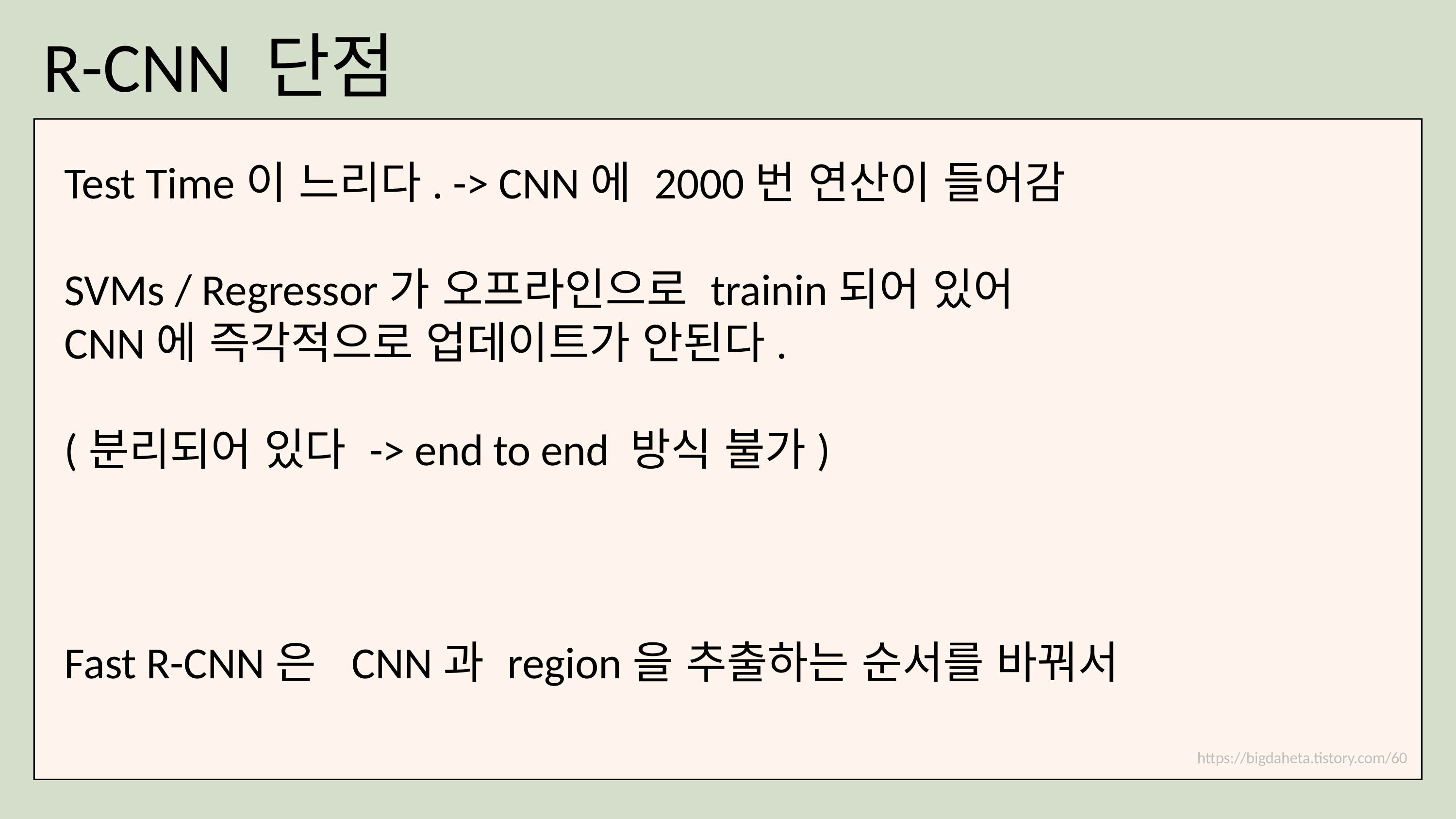

R-CNN 단점

Test Time이 느리다. -> CNN에 2000번 연산이 들어감

SVMs / Regressor가 오프라인으로 trainin되어 있어
CNN에 즉각적으로 업데이트가 안된다.

(분리되어 있다 -> end to end 방식 불가)

Fast R-CNN은  CNN과 region을 추출하는 순서를 바꿔서

https://bigdaheta.tistory.com/60